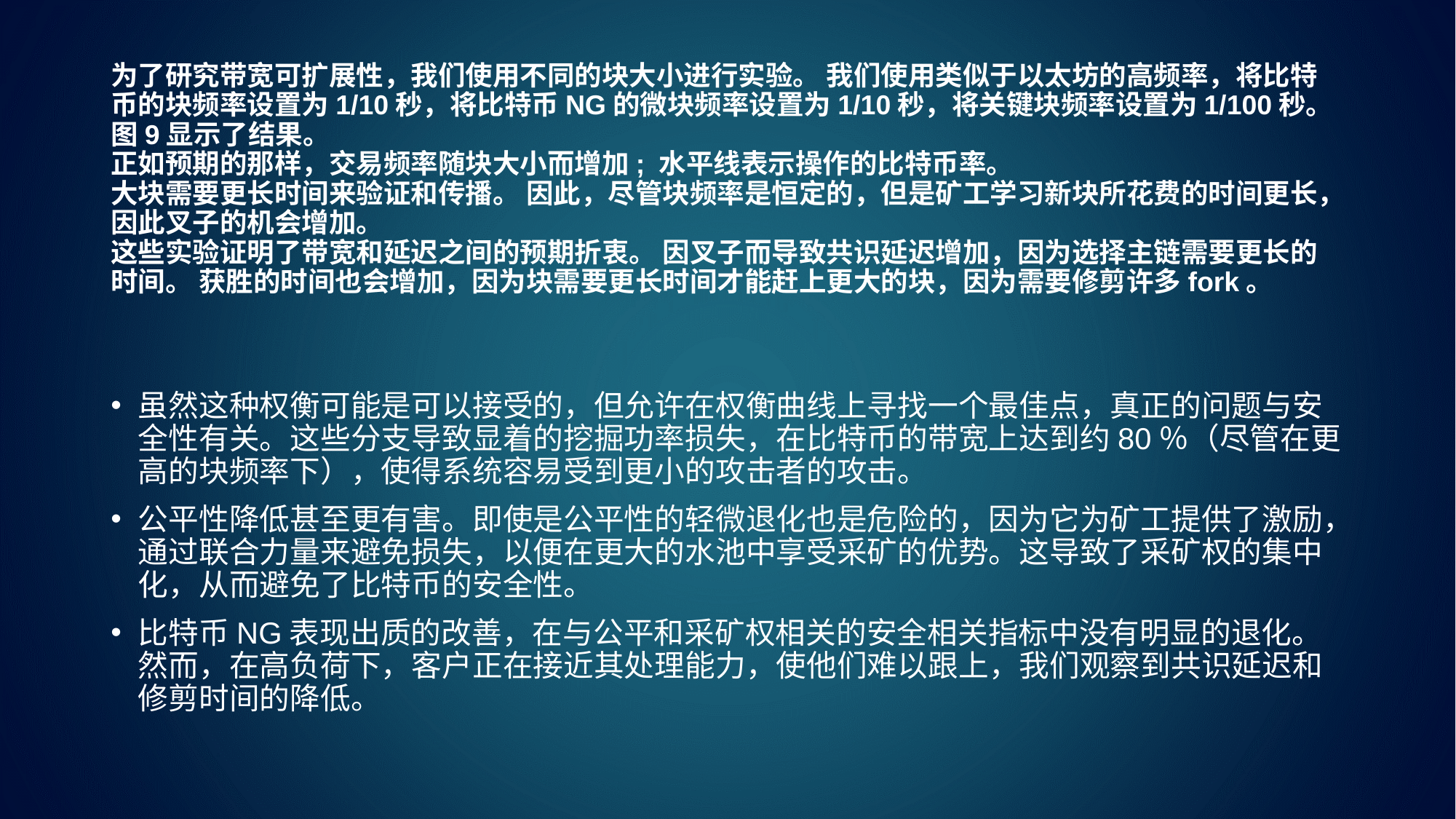

# 为了研究带宽可扩展性，我们使用不同的块大小进行实验。 我们使用类似于以太坊的高频率，将比特币的块频率设置为1/10秒，将比特币NG的微块频率设置为1/10秒，将关键块频率设置为1/100秒。 图9显示了结果。 正如预期的那样，交易频率随块大小而增加; 水平线表示操作的比特币率。 大块需要更长时间来验证和传播。 因此，尽管块频率是恒定的，但是矿工学习新块所花费的时间更长，因此叉子的机会增加。 这些实验证明了带宽和延迟之间的预期折衷。 因叉子而导致共识延迟增加，因为选择主链需要更长的时间。 获胜的时间也会增加，因为块需要更长时间才能赶上更大的块，因为需要修剪许多fork。
虽然这种权衡可能是可以接受的，但允许在权衡曲线上寻找一个最佳点，真正的问题与安全性有关。这些分支导致显着的挖掘功率损失，在比特币的带宽上达到约80％（尽管在更高的块频率下），使得系统容易受到更小的攻击者的攻击。
公平性降低甚至更有害。即使是公平性的轻微退化也是危险的，因为它为矿工提供了激励，通过联合力量来避免损失，以便在更大的水池中享受采矿的优势。这导致了采矿权的集中化，从而避免了比特币的安全性。
比特币NG表现出质的改善，在与公平和采矿权相关的安全相关指标中没有明显的退化。然而，在高负荷下，客户正在接近其处理能力，使他们难以跟上，我们观察到共识延迟和修剪时间的降低。